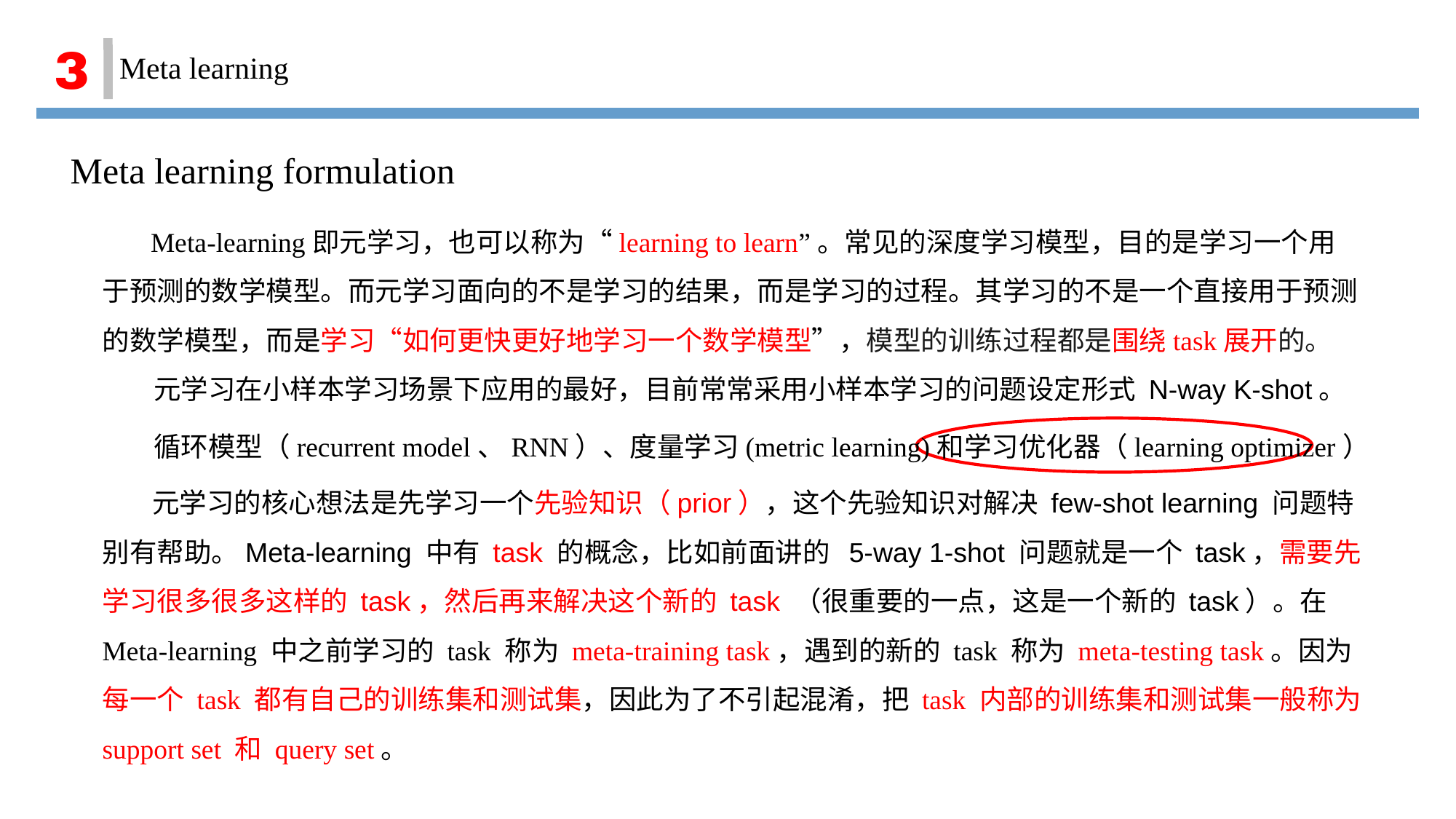

3

Meta learning
Meta learning formulation
       Meta-learning即元学习，也可以称为“learning to learn”。常见的深度学习模型，目的是学习一个用于预测的数学模型。而元学习面向的不是学习的结果，而是学习的过程。其学习的不是一个直接用于预测的数学模型，而是学习“如何更快更好地学习一个数学模型”，模型的训练过程都是围绕task展开的。
元学习在小样本学习场景下应用的最好，目前常常采用小样本学习的问题设定形式 N-way K-shot。

循环模型（recurrent model、RNN）、度量学习(metric learning)和学习优化器（learning optimizer）
       元学习的核心想法是先学习一个先验知识（prior），这个先验知识对解决 few-shot learning 问题特别有帮助。Meta-learning 中有 task 的概念，比如前面讲的  5-way 1-shot 问题就是一个 task，需要先学习很多很多这样的 task，然后再来解决这个新的 task （很重要的一点，这是一个新的 task）。在 Meta-learning 中之前学习的 task 称为 meta-training task，遇到的新的 task 称为 meta-testing task。因为每一个 task 都有自己的训练集和测试集，因此为了不引起混淆，把 task 内部的训练集和测试集一般称为 support set 和 query set。